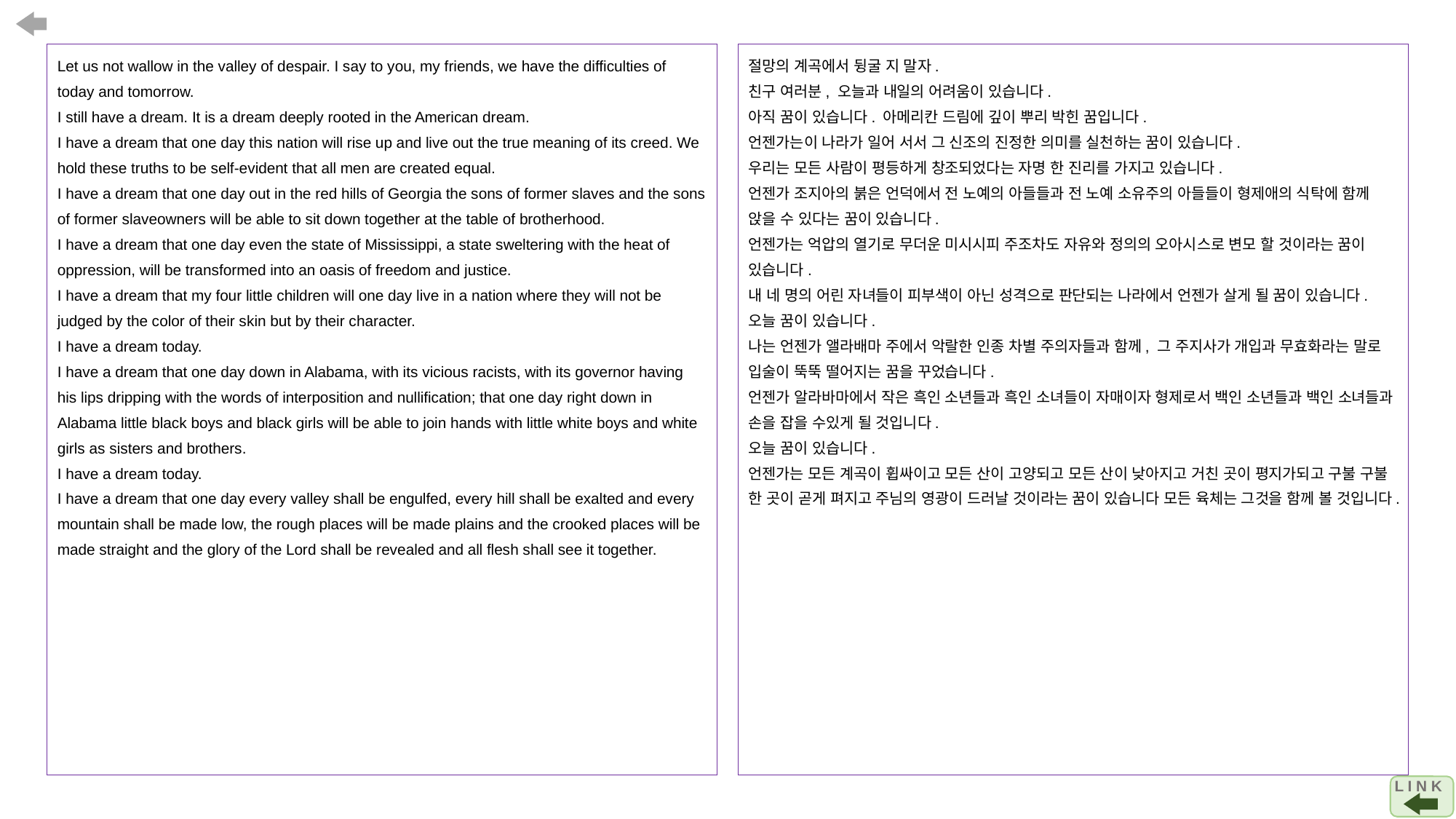

Let us not wallow in the valley of despair. I say to you, my friends, we have the difficulties of today and tomorrow.
I still have a dream. It is a dream deeply rooted in the American dream.
I have a dream that one day this nation will rise up and live out the true meaning of its creed. We hold these truths to be self-evident that all men are created equal.
I have a dream that one day out in the red hills of Georgia the sons of former slaves and the sons of former slaveowners will be able to sit down together at the table of brotherhood.
I have a dream that one day even the state of Mississippi, a state sweltering with the heat of oppression, will be transformed into an oasis of freedom and justice.
I have a dream that my four little children will one day live in a nation where they will not be judged by the color of their skin but by their character.
I have a dream today.
I have a dream that one day down in Alabama, with its vicious racists, with its governor having his lips dripping with the words of interposition and nullification; that one day right down in Alabama little black boys and black girls will be able to join hands with little white boys and white girls as sisters and brothers.
I have a dream today.
I have a dream that one day every valley shall be engulfed, every hill shall be exalted and every mountain shall be made low, the rough places will be made plains and the crooked places will be made straight and the glory of the Lord shall be revealed and all flesh shall see it together.
절망의 계곡에서 뒹굴 지 말자.
친구 여러분, 오늘과 내일의 어려움이 있습니다.
아직 꿈이 있습니다. 아메리칸 드림에 깊이 뿌리 박힌 꿈입니다.
언젠가는이 나라가 일어 서서 그 신조의 진정한 의미를 실천하는 꿈이 있습니다.
우리는 모든 사람이 평등하게 창조되었다는 자명 한 진리를 가지고 있습니다.
언젠가 조지아의 붉은 언덕에서 전 노예의 아들들과 전 노예 소유주의 아들들이 형제애의 식탁에 함께 앉을 수 있다는 꿈이 있습니다.
언젠가는 억압의 열기로 무더운 미시시피 주조차도 자유와 정의의 오아시스로 변모 할 것이라는 꿈이 있습니다.
내 네 명의 어린 자녀들이 피부색이 아닌 성격으로 판단되는 나라에서 언젠가 살게 될 꿈이 있습니다.
오늘 꿈이 있습니다.
나는 언젠가 앨라배마 주에서 악랄한 인종 차별 주의자들과 함께, 그 주지사가 개입과 무효화라는 말로 입술이 뚝뚝 떨어지는 꿈을 꾸었습니다.
언젠가 알라바마에서 작은 흑인 소년들과 흑인 소녀들이 자매이자 형제로서 백인 소년들과 백인 소녀들과 손을 잡을 수있게 될 것입니다.
오늘 꿈이 있습니다.
언젠가는 모든 계곡이 휩싸이고 모든 산이 고양되고 모든 산이 낮아지고 거친 곳이 평지가되고 구불 구불 한 곳이 곧게 펴지고 주님의 영광이 드러날 것이라는 꿈이 있습니다 모든 육체는 그것을 함께 볼 것입니다.
L I N K